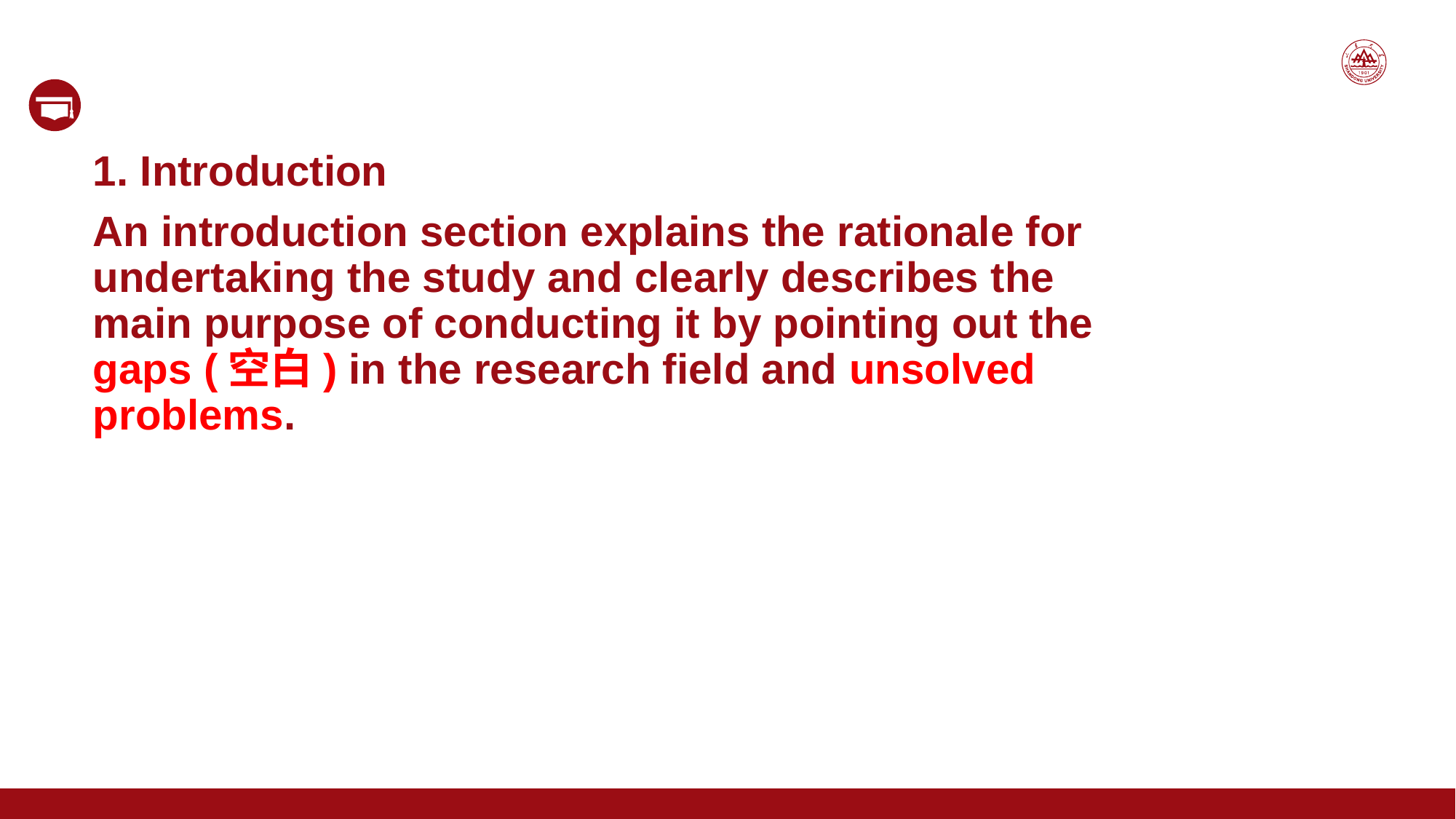

1. Introduction
An introduction section explains the rationale for undertaking the study and clearly describes the main purpose of conducting it by pointing out the gaps (空白) in the research field and unsolved problems.